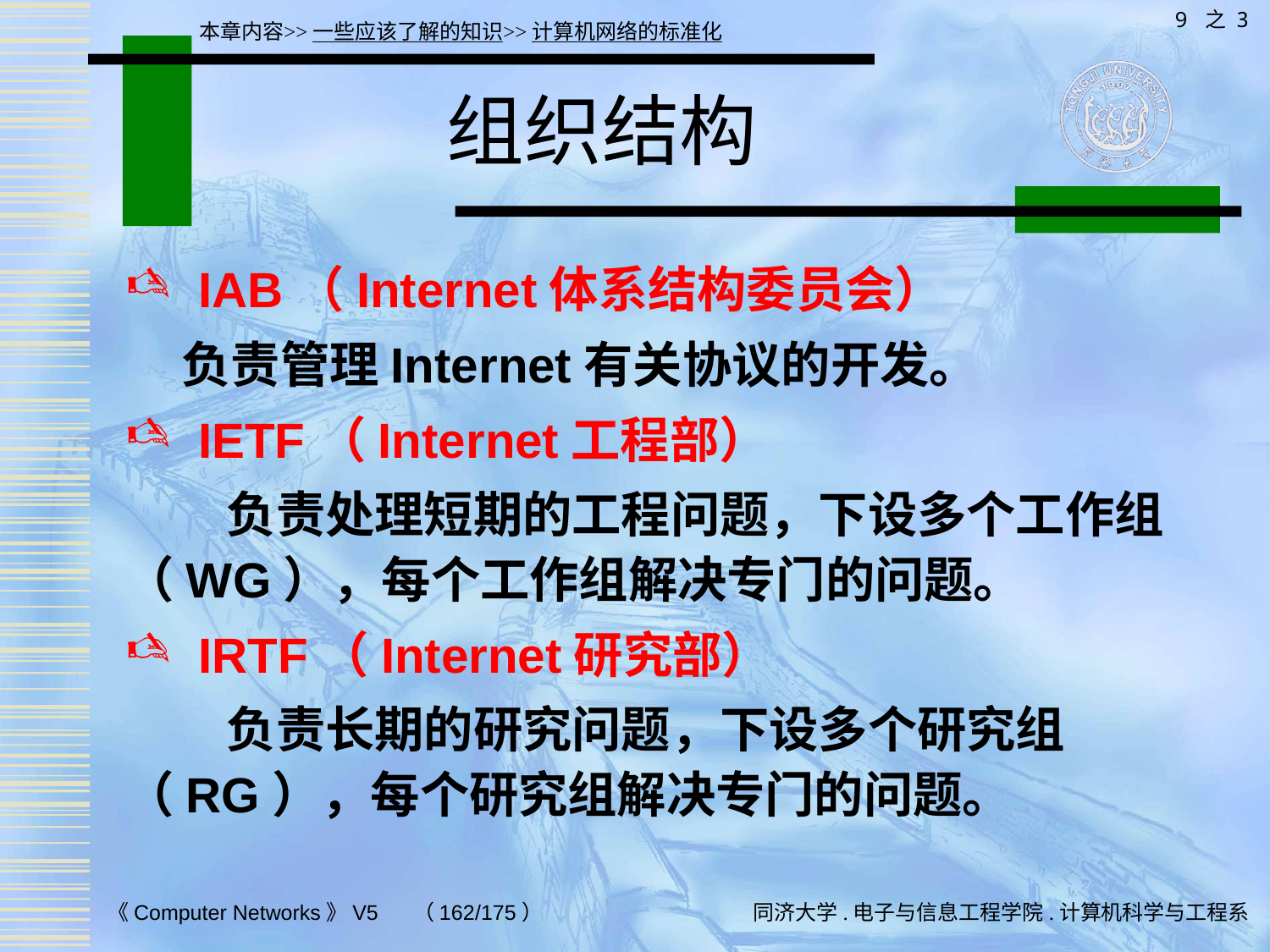

9 之 3
本章内容>>一些应该了解的知识>>计算机网络的标准化
# 组织结构
  IAB（Internet体系结构委员会）
    负责管理Internet有关协议的开发。
  IETF（Internet工程部）
        负责处理短期的工程问题，下设多个工作组（WG），每个工作组解决专门的问题。
  IRTF（Internet研究部）
        负责长期的研究问题，下设多个研究组（RG），每个研究组解决专门的问题。